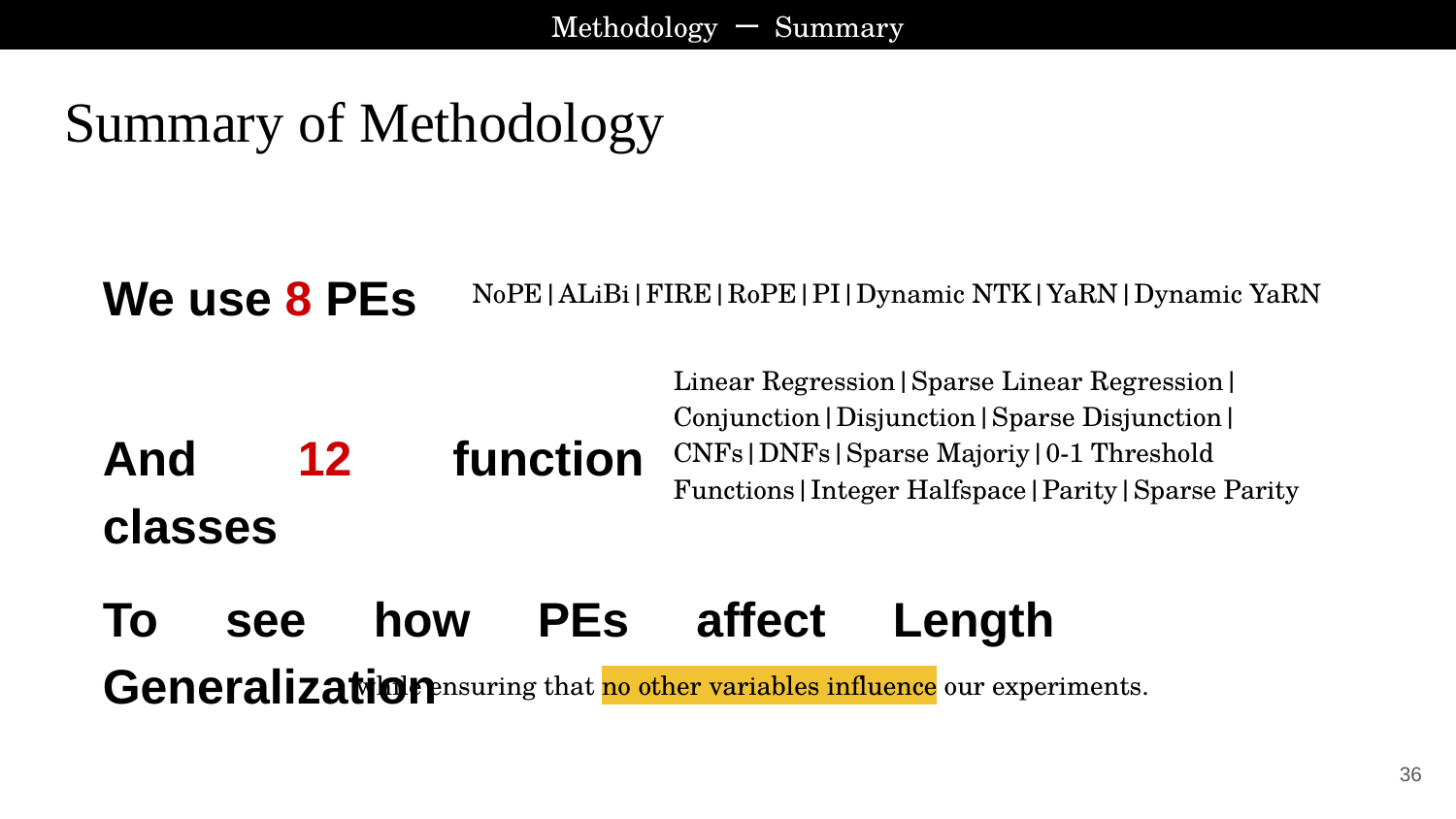

Methodology ー Summary
# Summary of Methodology
We use 8 PEs
NoPE|ALiBi|FIRE|RoPE|PI|Dynamic NTK|YaRN|Dynamic YaRN
Linear Regression|Sparse Linear Regression|
Conjunction|Disjunction|Sparse Disjunction|
CNFs|DNFs|Sparse Majoriy|0-1 Threshold Functions|Integer Halfspace|Parity|Sparse Parity
And 12 function classes
To see how PEs affect Length Generalization
while ensuring that no other variables influence our experiments.
36